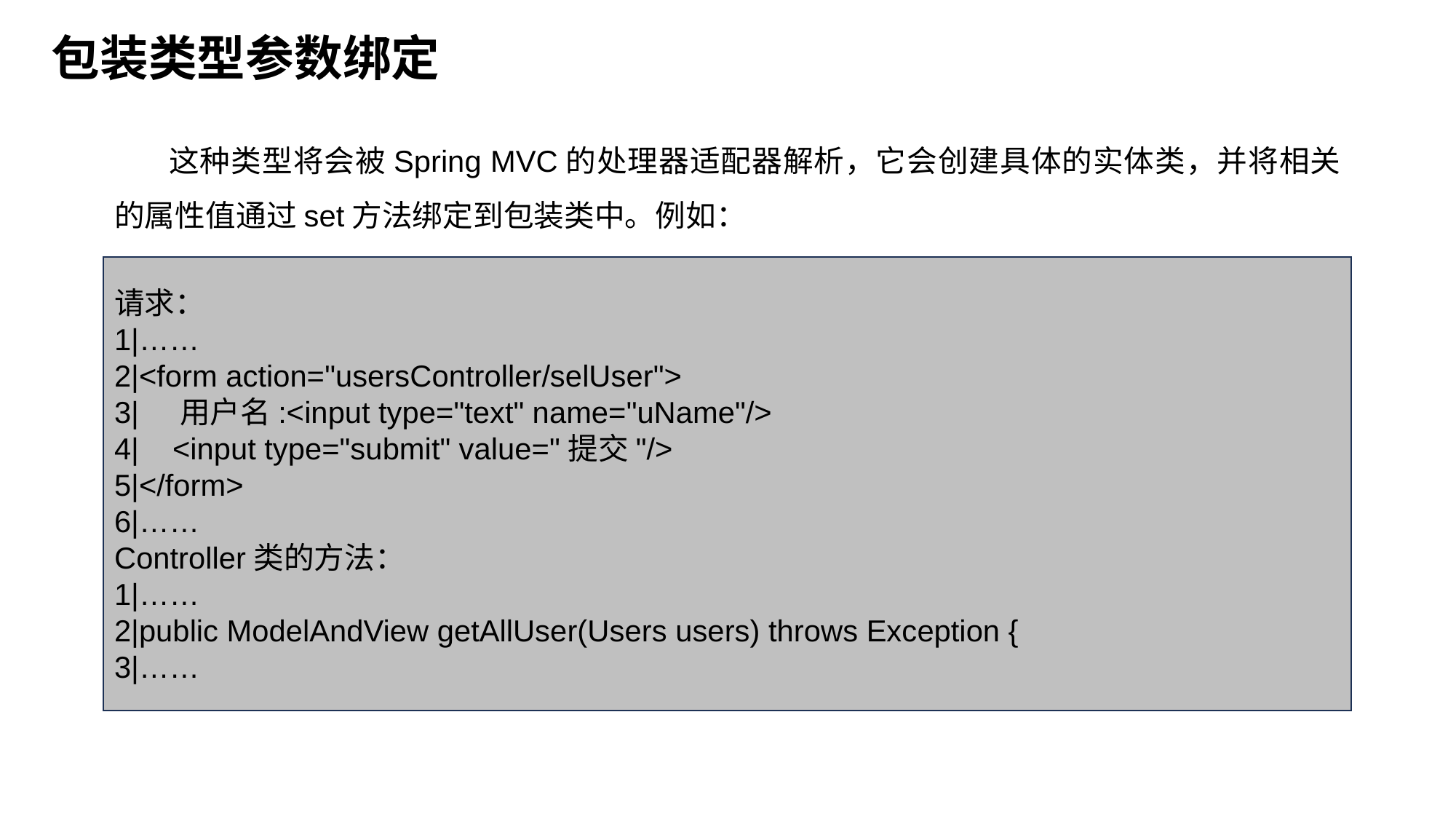

包装类型参数绑定
这种类型将会被Spring MVC的处理器适配器解析，它会创建具体的实体类，并将相关的属性值通过set方法绑定到包装类中。例如：
请求：
1|……
2|<form action="usersController/selUser">
3|    用户名:<input type="text" name="uName"/>
4|    <input type="submit" value="提交"/>
5|</form>
6|……
Controller类的方法：
1|……
2|public ModelAndView getAllUser(Users users) throws Exception {
3|……